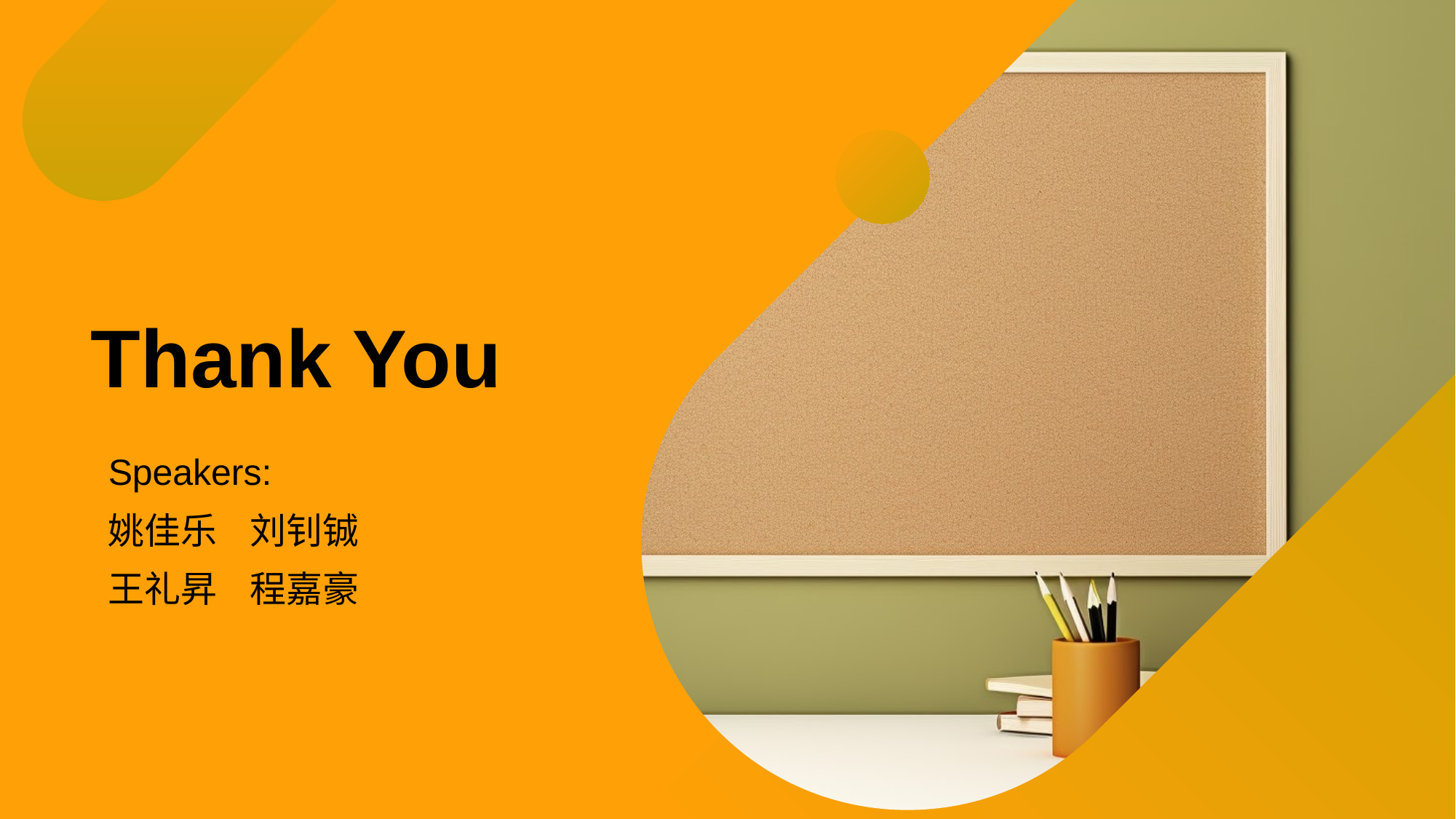

# Thank You
Speakers:
姚佳乐    刘钊铖
王礼昇    程嘉豪